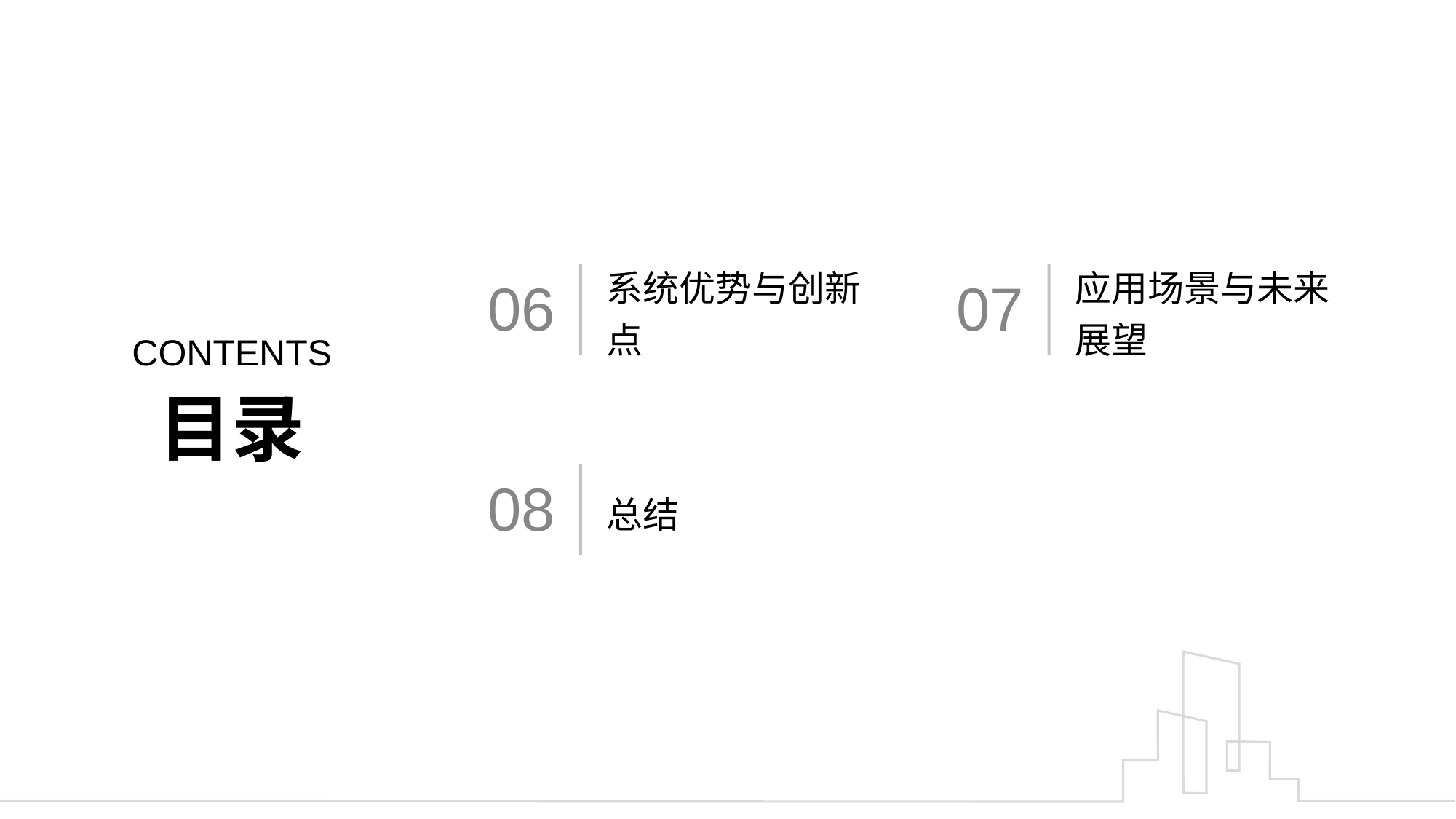

系统优势与创新点
应用场景与未来展望

06
07
CONTENTS
目录
总结

08